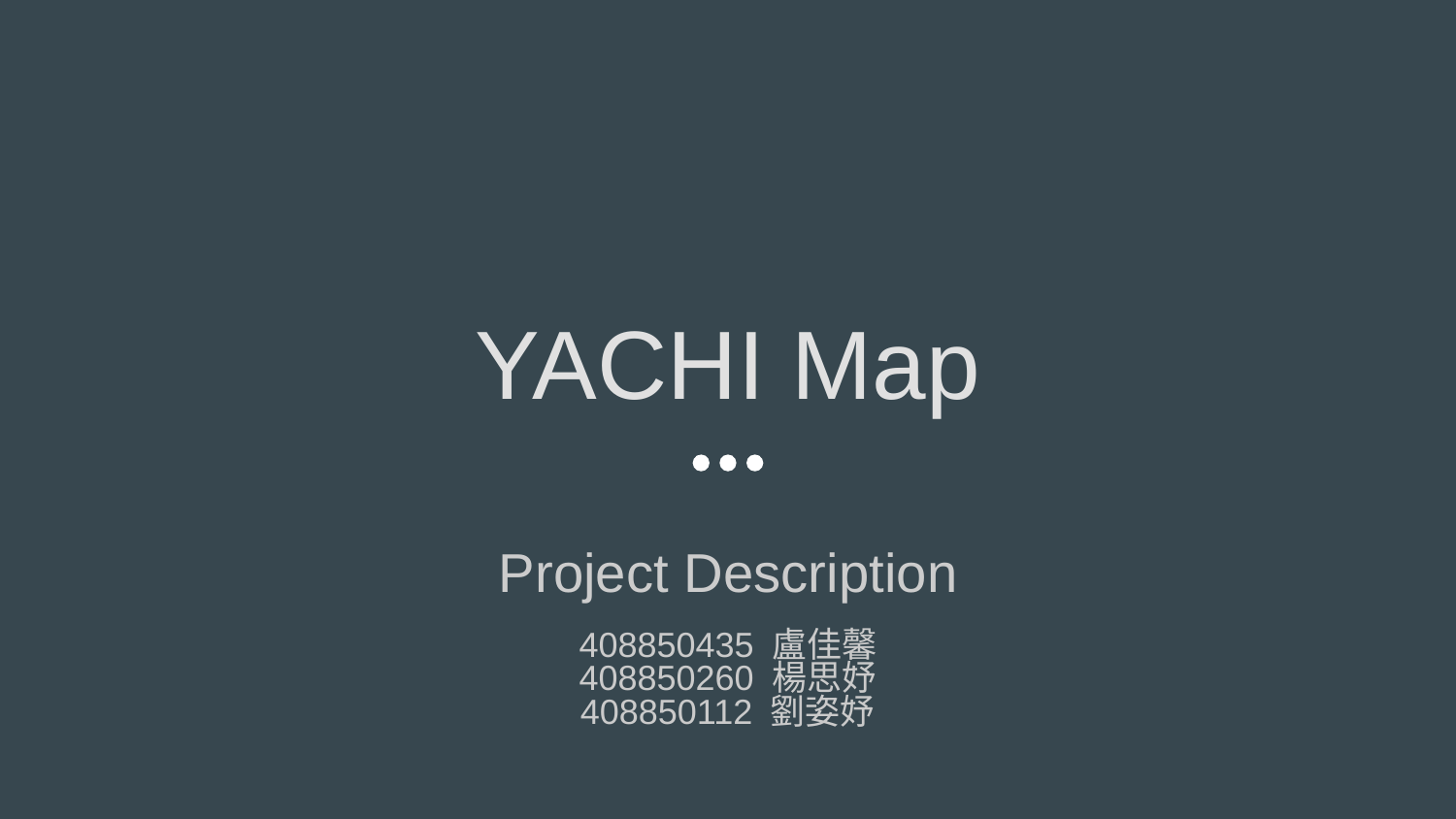

# YACHI Map
Project Description
408850435 盧佳馨
408850260 楊思妤
408850112 劉姿妤